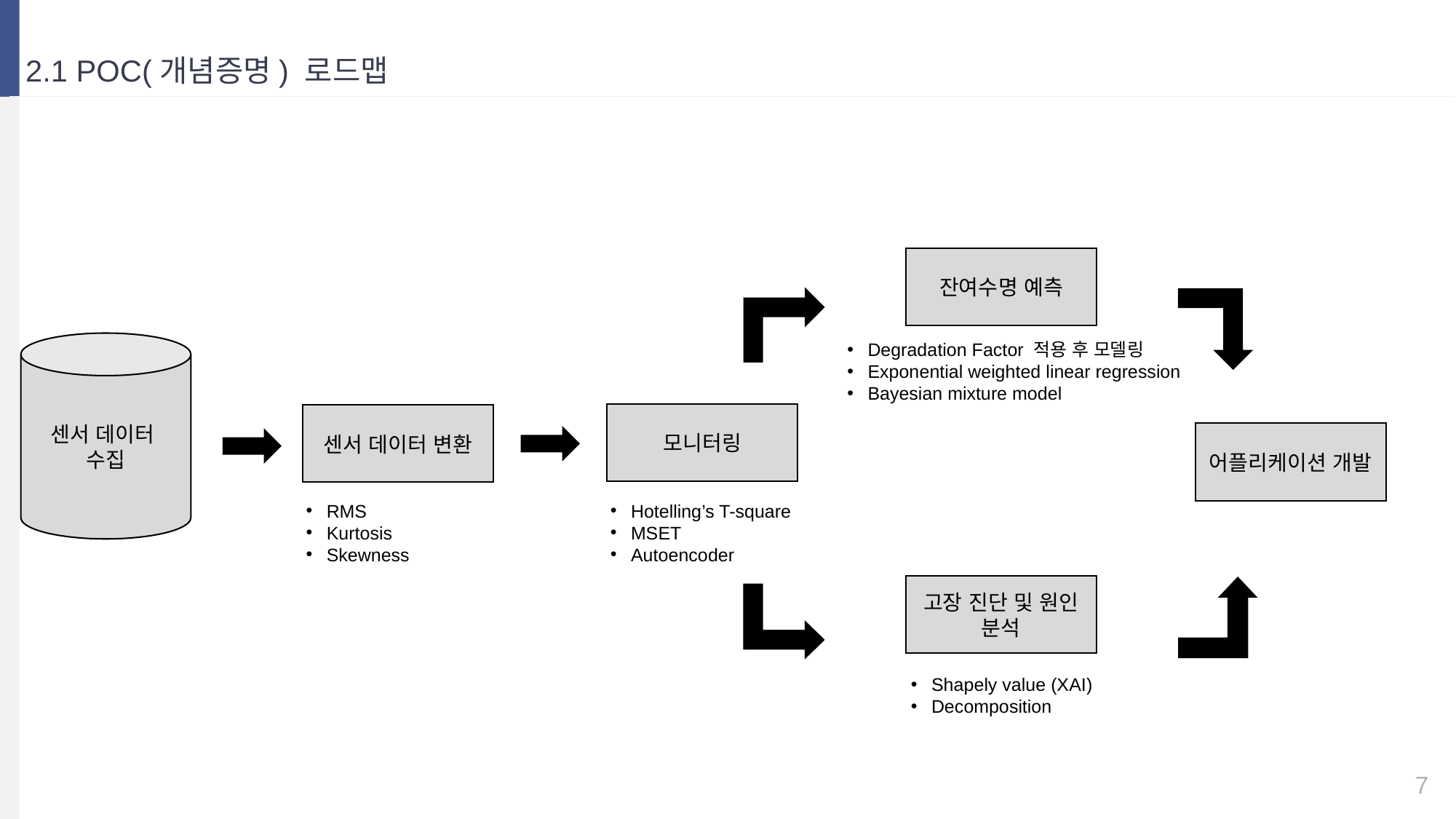

2.1 POC(개념증명) 로드맵
잔여수명 예측

센서 데이터
수집
Degradation Factor 적용 후 모델링
Exponential weighted linear regression
Bayesian mixture model
모니터링
센서 데이터 변환
어플리케이션 개발

Hotelling’s T-square
MSET
Autoencoder
RMS
Kurtosis
Skewness
고장 진단 및 원인 분석

Shapely value (XAI)
Decomposition
7